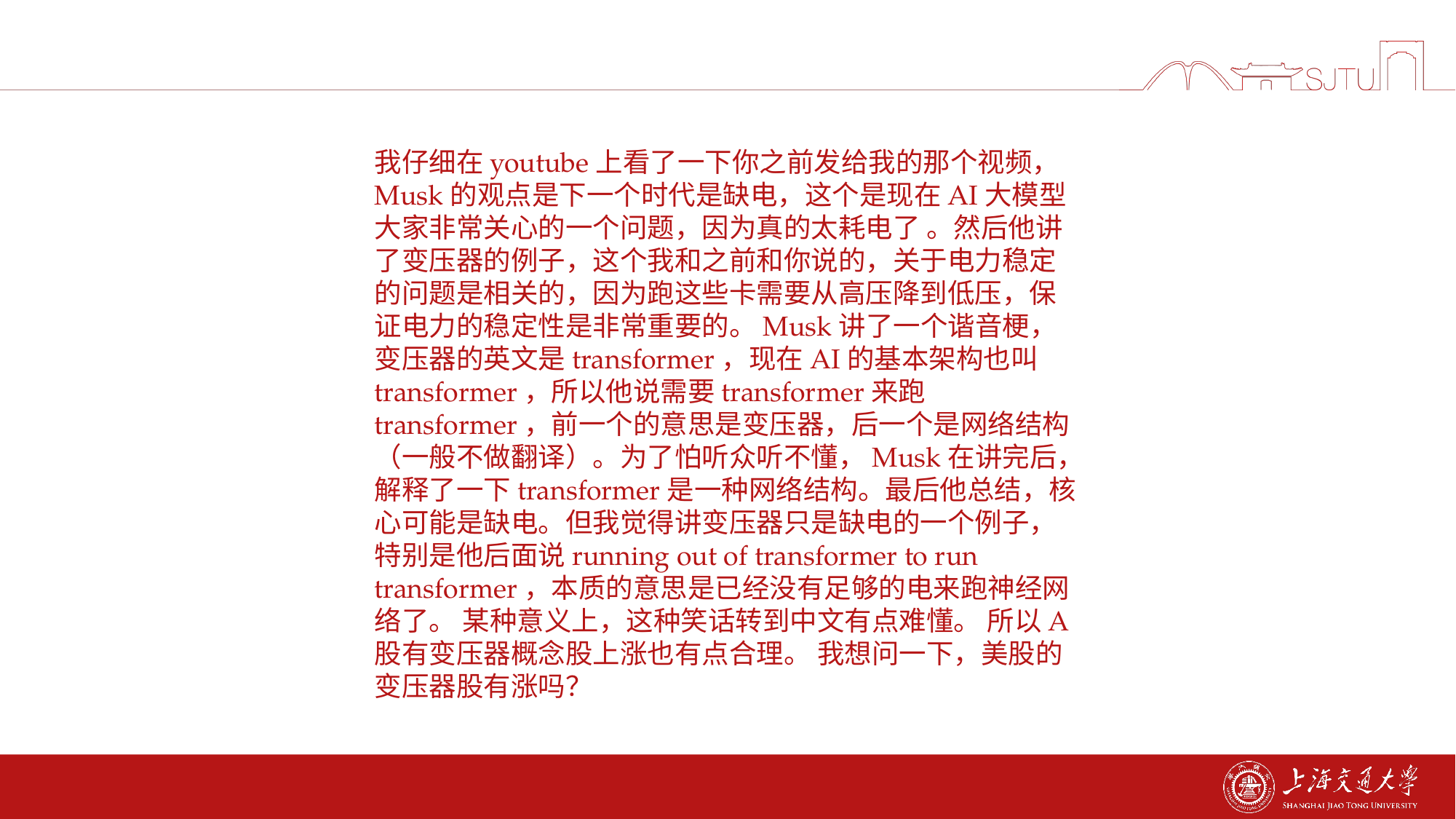

#
我仔细在youtube上看了一下你之前发给我的那个视频，Musk的观点是下一个时代是缺电，这个是现在AI大模型大家非常关心的一个问题，因为真的太耗电了 。然后他讲了变压器的例子，这个我和之前和你说的，关于电力稳定的问题是相关的，因为跑这些卡需要从高压降到低压，保证电力的稳定性是非常重要的。Musk讲了一个谐音梗，变压器的英文是transformer，现在AI的基本架构也叫transformer，所以他说需要transformer来跑transformer，前一个的意思是变压器，后一个是网络结构（一般不做翻译）。为了怕听众听不懂，Musk在讲完后，解释了一下transformer是一种网络结构。最后他总结，核心可能是缺电。但我觉得讲变压器只是缺电的一个例子，特别是他后面说running out of transformer to run transformer，本质的意思是已经没有足够的电来跑神经网络了。 某种意义上，这种笑话转到中文有点难懂。 所以A股有变压器概念股上涨也有点合理。 我想问一下，美股的变压器股有涨吗？